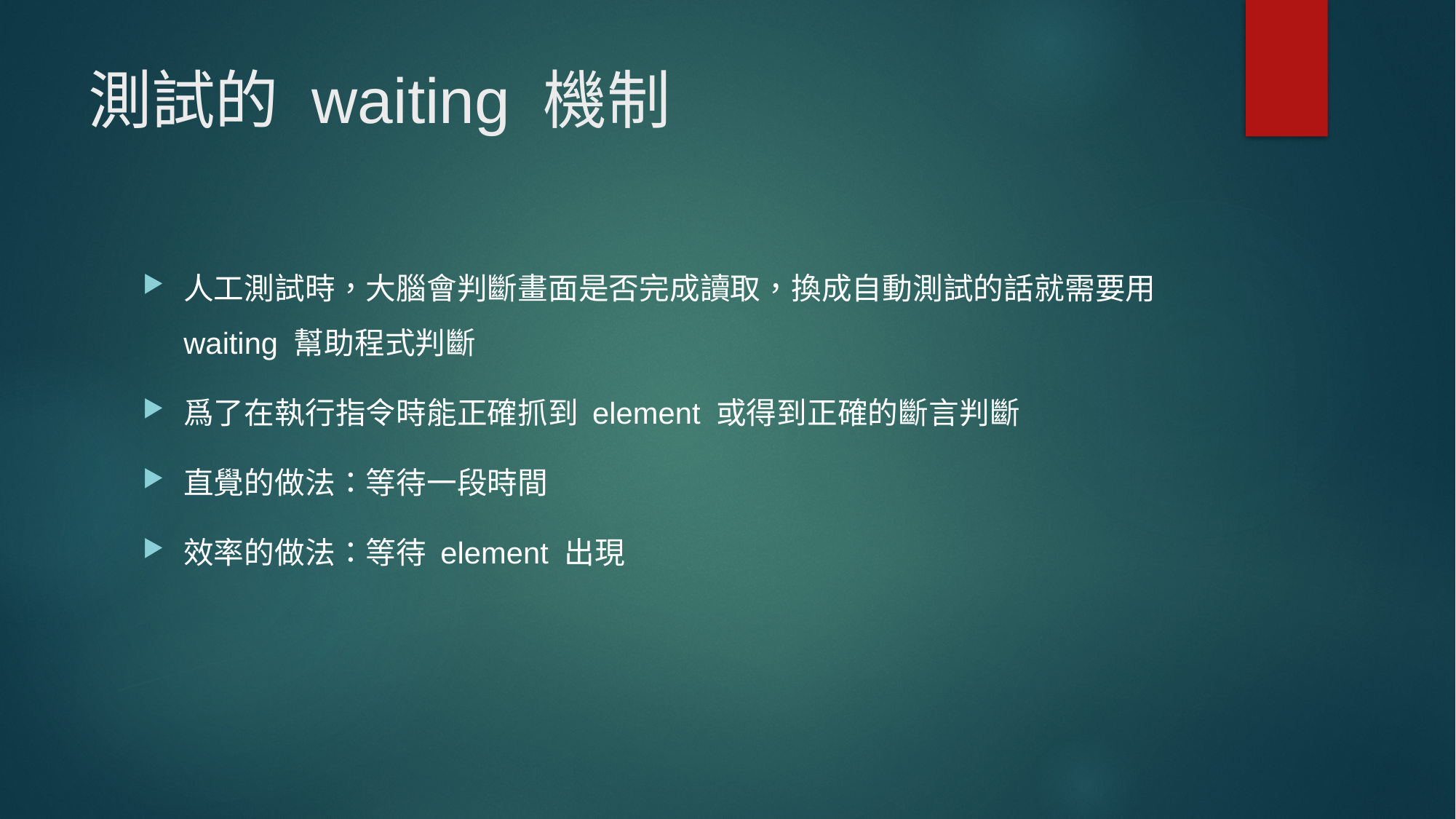

# 測試的 waiting 機制
人工測試時，大腦會判斷畫面是否完成讀取，換成自動測試的話就需要用 waiting 幫助程式判斷
爲了在執行指令時能正確抓到 element 或得到正確的斷言判斷
直覺的做法：等待一段時間
效率的做法：等待 element 出現